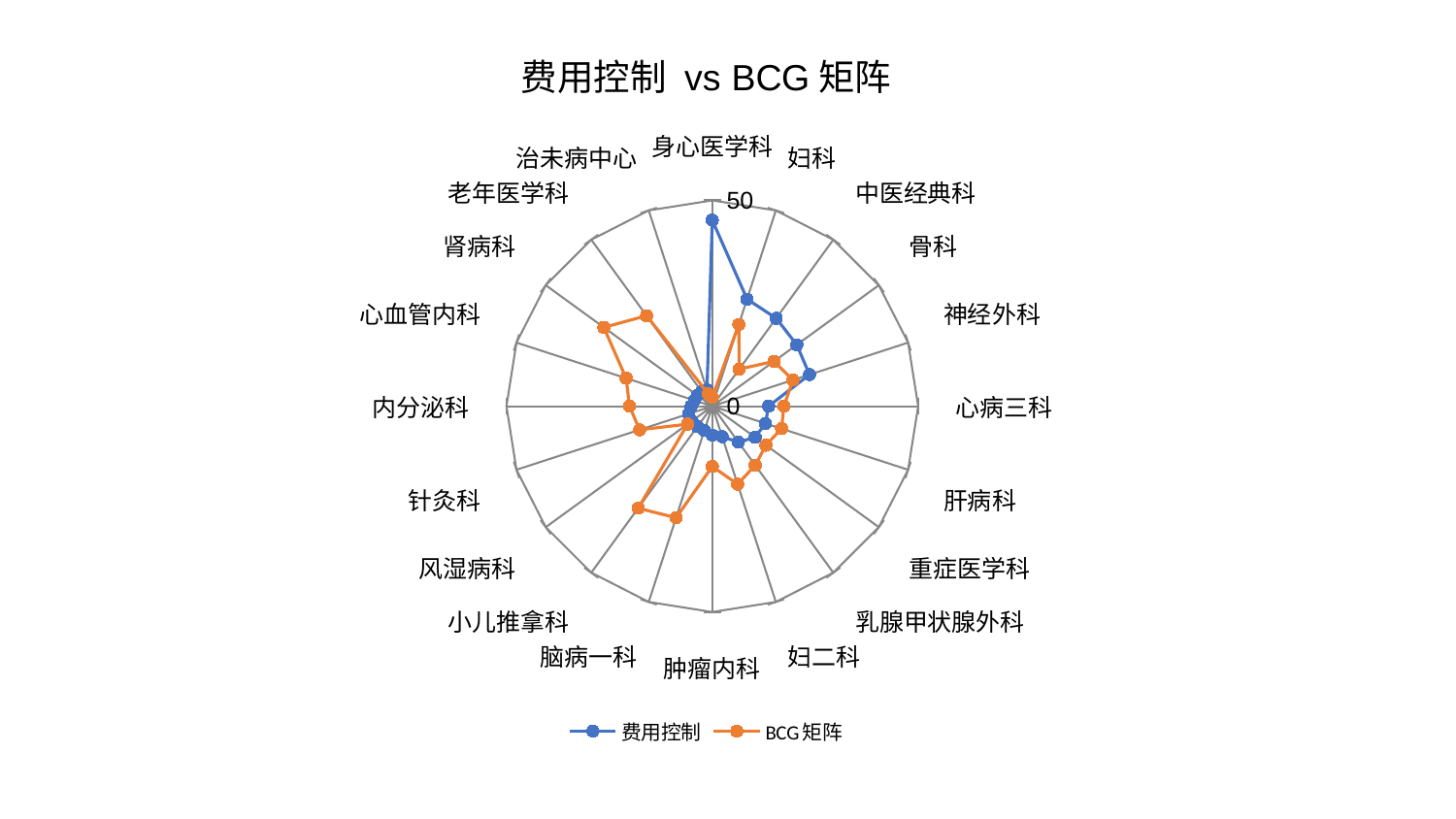

### Chart: 费用控制 vs BCG矩阵

| Category | 费用控制 | BCG矩阵 |
|---|---|---|
| 身心医学科 | 45.17629761421839 | 2.169099482561484 |
| 妇科 | 27.34434328679543 | 20.892396192210352 |
| 中医经典科 | 26.408670884189004 | 11.126096698022529 |
| 骨科 | 25.376960121205887 | 18.524843647644023 |
| 神经外科 | 24.83476614312212 | 20.57918320905814 |
| 心病三科 | 13.67336197035811 | 17.406812261313235 |
| 肝病科 | 13.573615917954216 | 17.690167522016864 |
| 重症医学科 | 12.8677991662287 | 16.11098156164169 |
| 乳腺甲状腺外科 | 10.805262853481763 | 17.743776655261378 |
| 妇二科 | 7.813692595024088 | 19.923152357756113 |
| 肿瘤内科 | 7.0141751322015855 | 14.64495101993708 |
| 脑病一科 | 6.205825193457 | 28.49897274826759 |
| 小儿推拿科 | 6.151098068702409 | 30.635601425269936 |
| 风湿病科 | 6.097835619524662 | 7.418040531074892 |
| 针灸科 | 6.068621555145905 | 18.56465098984758 |
| 内分泌科 | 5.143312197418549 | 20.121784313871938 |
| 心血管内科 | 4.575179573503635 | 22.012495299310658 |
| 肾病科 | 4.4559766557978655 | 32.577409515083225 |
| 老年医学科 | 4.388363427500371 | 27.169557896024376 |
| 治未病中心 | 4.1505047330107985 | 3.187602862172445 |
47